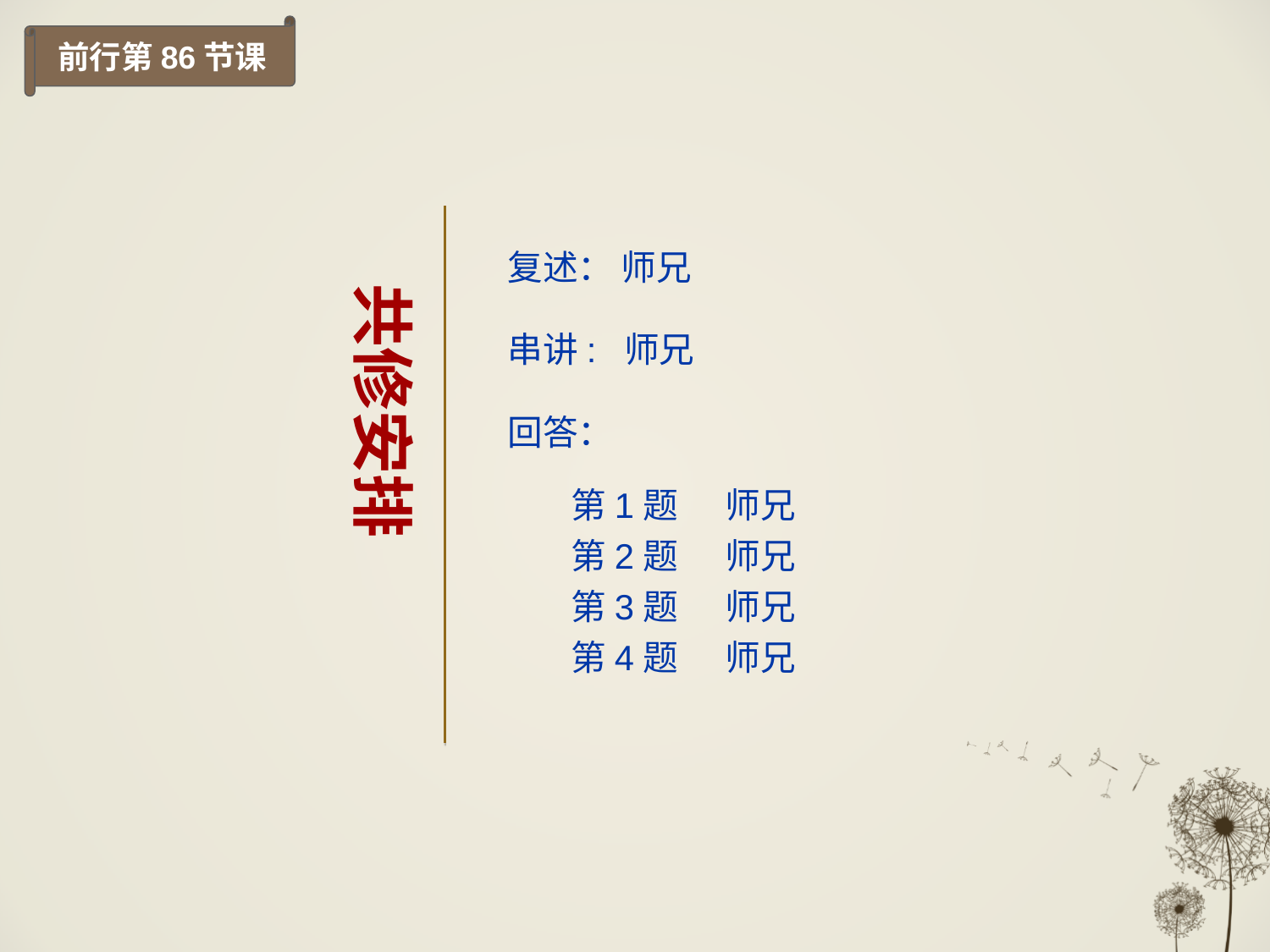

前行第86节课
复述： 师兄

串讲:  师兄

回答：

       第1题      师兄
       第2题      师兄
       第3题      师兄
       第4题      师兄

共修安排